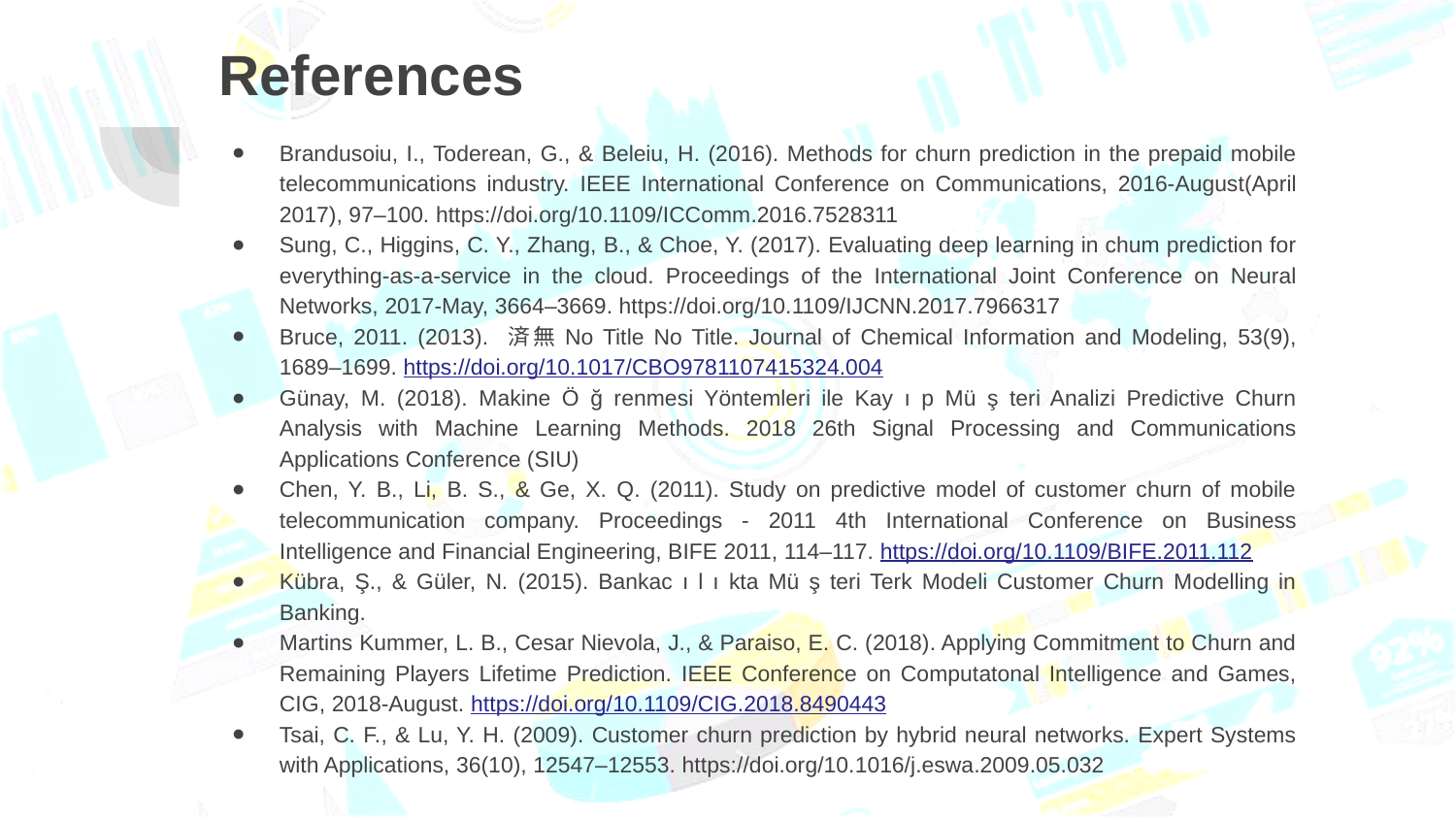

# References
Brandusoiu, I., Toderean, G., & Beleiu, H. (2016). Methods for churn prediction in the prepaid mobile telecommunications industry. IEEE International Conference on Communications, 2016-August(April 2017), 97–100. https://doi.org/10.1109/ICComm.2016.7528311
Sung, C., Higgins, C. Y., Zhang, B., & Choe, Y. (2017). Evaluating deep learning in chum prediction for everything-as-a-service in the cloud. Proceedings of the International Joint Conference on Neural Networks, 2017-May, 3664–3669. https://doi.org/10.1109/IJCNN.2017.7966317
Bruce, 2011. (2013). 済無No Title No Title. Journal of Chemical Information and Modeling, 53(9), 1689–1699. https://doi.org/10.1017/CBO9781107415324.004
Günay, M. (2018). Makine Ö ğ renmesi Yöntemleri ile Kay ı p Mü ş teri Analizi Predictive Churn Analysis with Machine Learning Methods. 2018 26th Signal Processing and Communications Applications Conference (SIU)
Chen, Y. B., Li, B. S., & Ge, X. Q. (2011). Study on predictive model of customer churn of mobile telecommunication company. Proceedings - 2011 4th International Conference on Business Intelligence and Financial Engineering, BIFE 2011, 114–117. https://doi.org/10.1109/BIFE.2011.112
Kübra, Ş., & Güler, N. (2015). Bankac ı l ı kta Mü ş teri Terk Modeli Customer Churn Modelling in Banking.
Martins Kummer, L. B., Cesar Nievola, J., & Paraiso, E. C. (2018). Applying Commitment to Churn and Remaining Players Lifetime Prediction. IEEE Conference on Computatonal Intelligence and Games, CIG, 2018-August. https://doi.org/10.1109/CIG.2018.8490443
Tsai, C. F., & Lu, Y. H. (2009). Customer churn prediction by hybrid neural networks. Expert Systems with Applications, 36(10), 12547–12553. https://doi.org/10.1016/j.eswa.2009.05.032